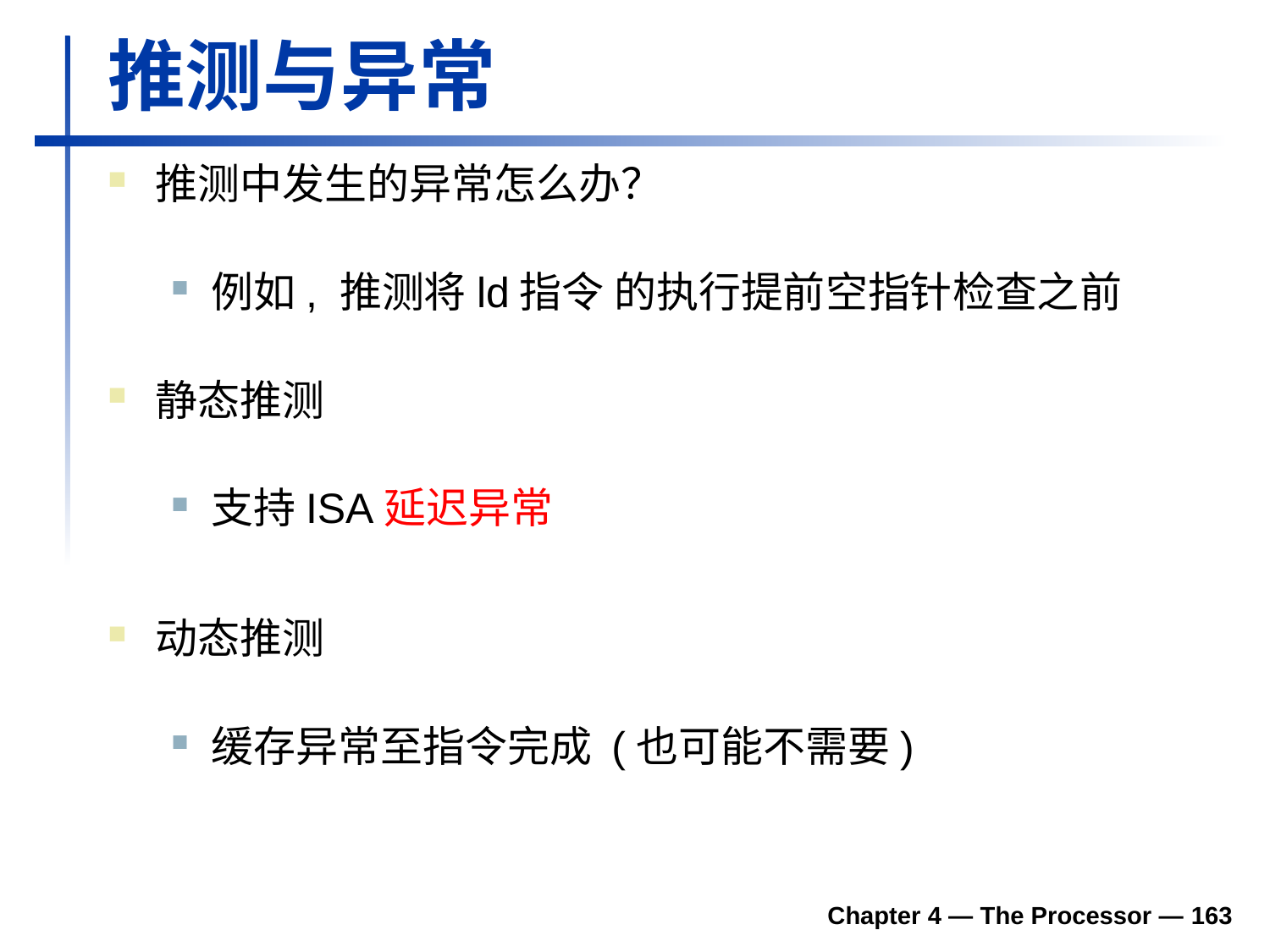

# 推测与异常
推测中发生的异常怎么办？

例如, 推测将ld指令 的执行提前空指针检查之前

静态推测

支持ISA延迟异常

动态推测

缓存异常至指令完成 (也可能不需要)
Chapter 4 — The Processor — 163